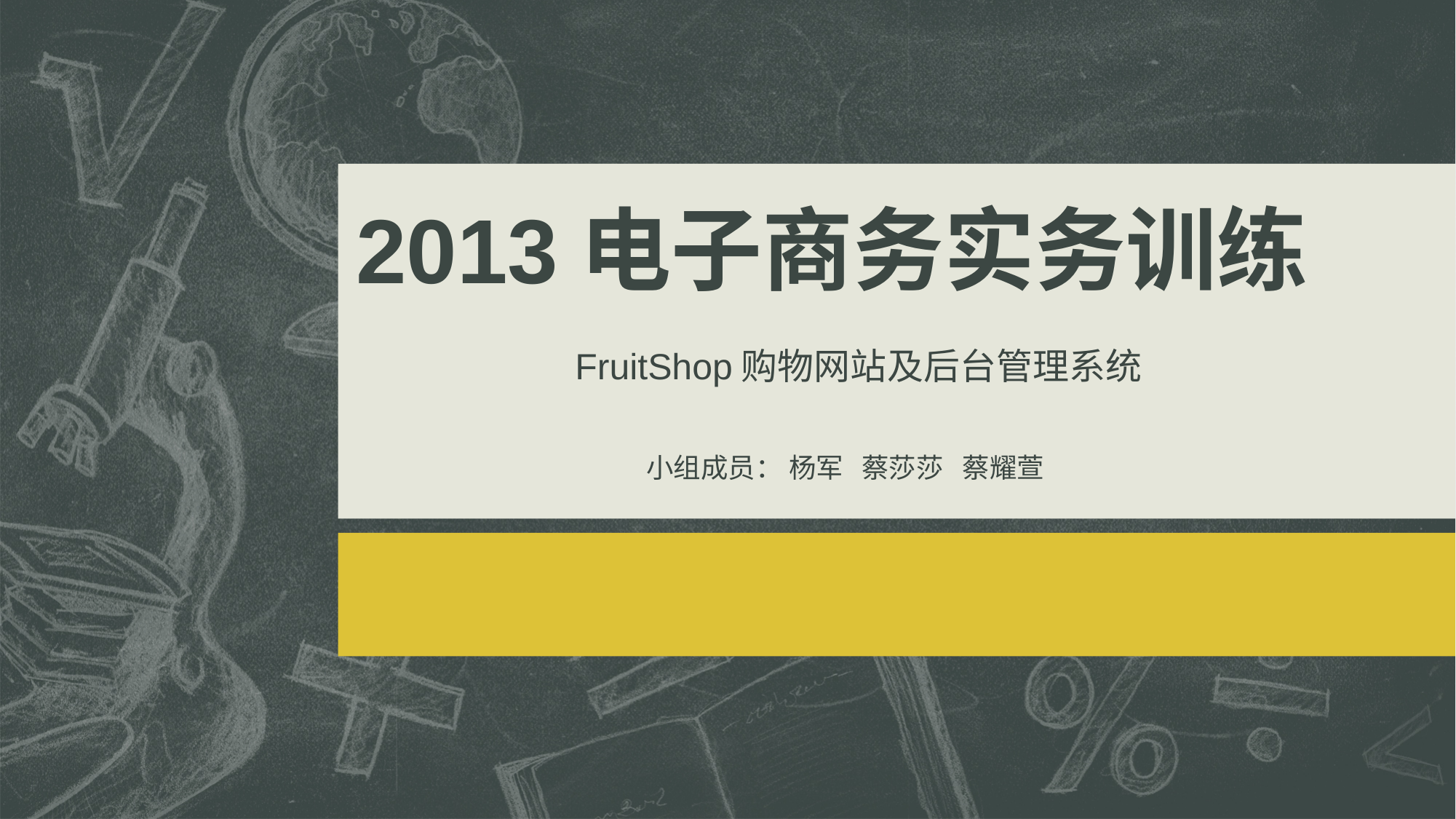

# 2013电子商务实务训练
FruitShop购物网站及后台管理系统
小组成员： 杨军   蔡莎莎   蔡耀萱